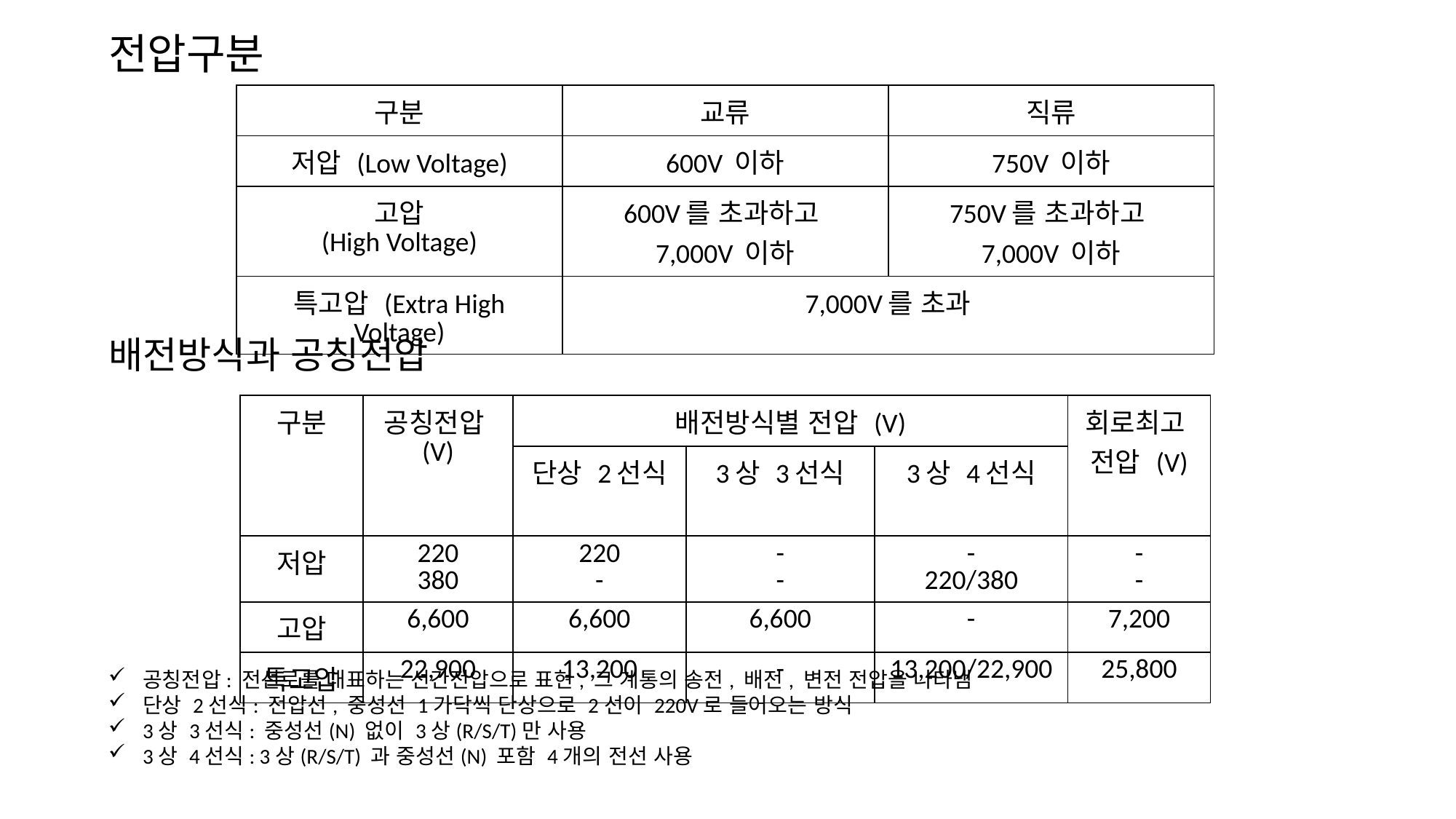

# 전압구분
| 구분 | 교류 | 직류 |
| --- | --- | --- |
| 저압 (Low Voltage) | 600V 이하 | 750V 이하 |
| 고압 (High Voltage) | 600V를 초과하고 7,000V 이하 | 750V를 초과하고 7,000V 이하 |
| 특고압 (Extra High Voltage) | 7,000V를 초과 |  |
배전방식과 공칭전압
| 구분 | 공칭전압 (V) | 배전방식별 전압 (V) |  |  | 회로최고 전압 (V) |
| --- | --- | --- | --- | --- | --- |
|  |  | 단상 2선식 | 3상 3선식 | 3상 4선식 |  |
| 저압 | 220 380 | 220 - | - - | - 220/380 | - - |
| 고압 | 6,600 | 6,600 | 6,600 | - | 7,200 |
| 특고압 | 22,900 | 13,200 | - | 13,200/22,900 | 25,800 |
공칭전압: 전선로를 대표하는 선간전압으로 표현, 그 계통의 송전, 배전, 변전 전압을 나타냄
단상 2선식: 전압선, 중성선 1가닥씩 단상으로 2선이 220V로 들어오는 방식
3상 3선식: 중성선(N) 없이 3상(R/S/T)만 사용
3상 4선식: 3상(R/S/T) 과 중성선(N) 포함 4개의 전선 사용